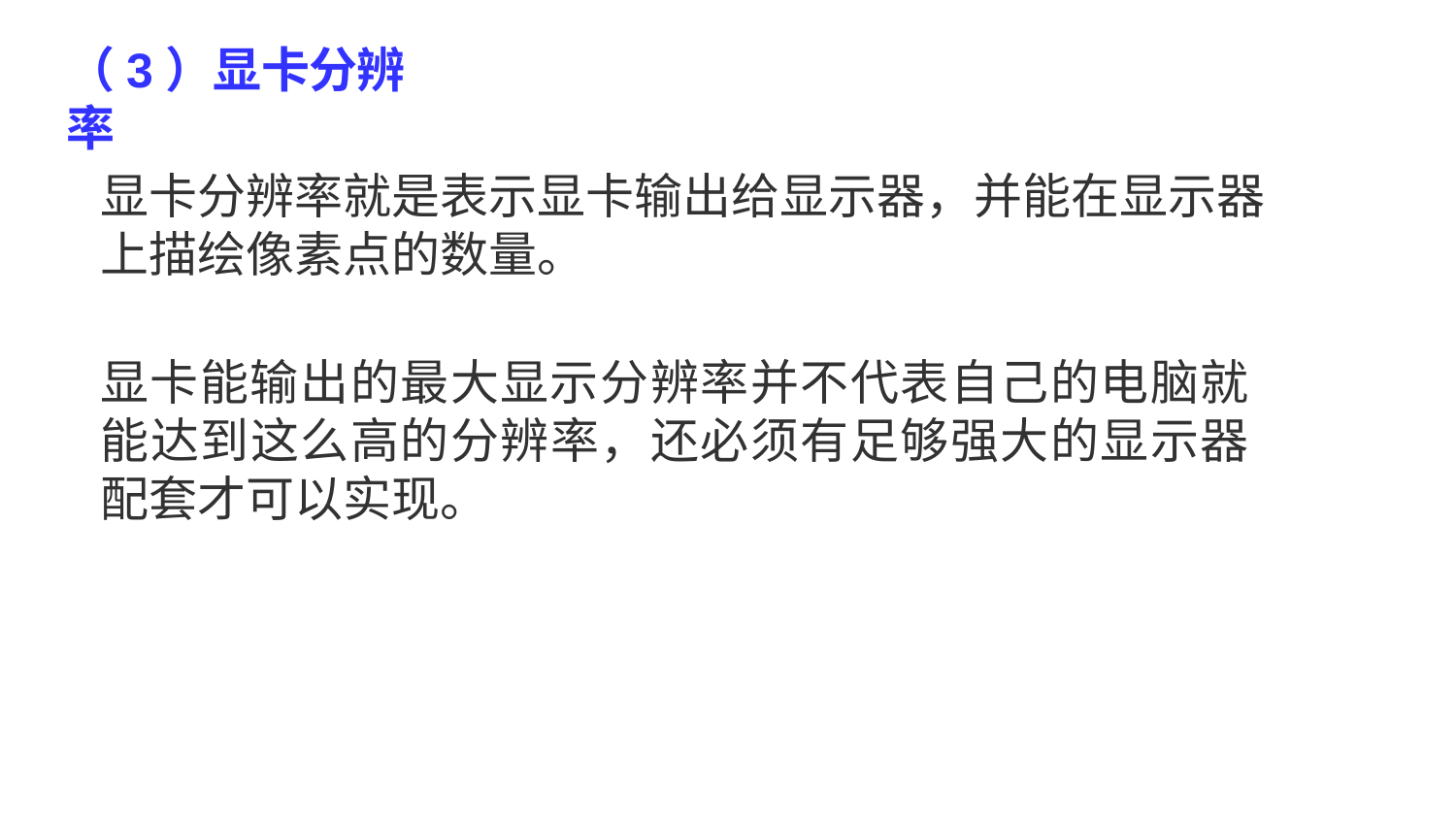

# （3）显卡分辨率
显卡分辨率就是表示显卡输出给显示器，并能在显示器上描绘像素点的数量。

显卡能输出的最大显示分辨率并不代表自己的电脑就能达到这么高的分辨率，还必须有足够强大的显示器配套才可以实现。